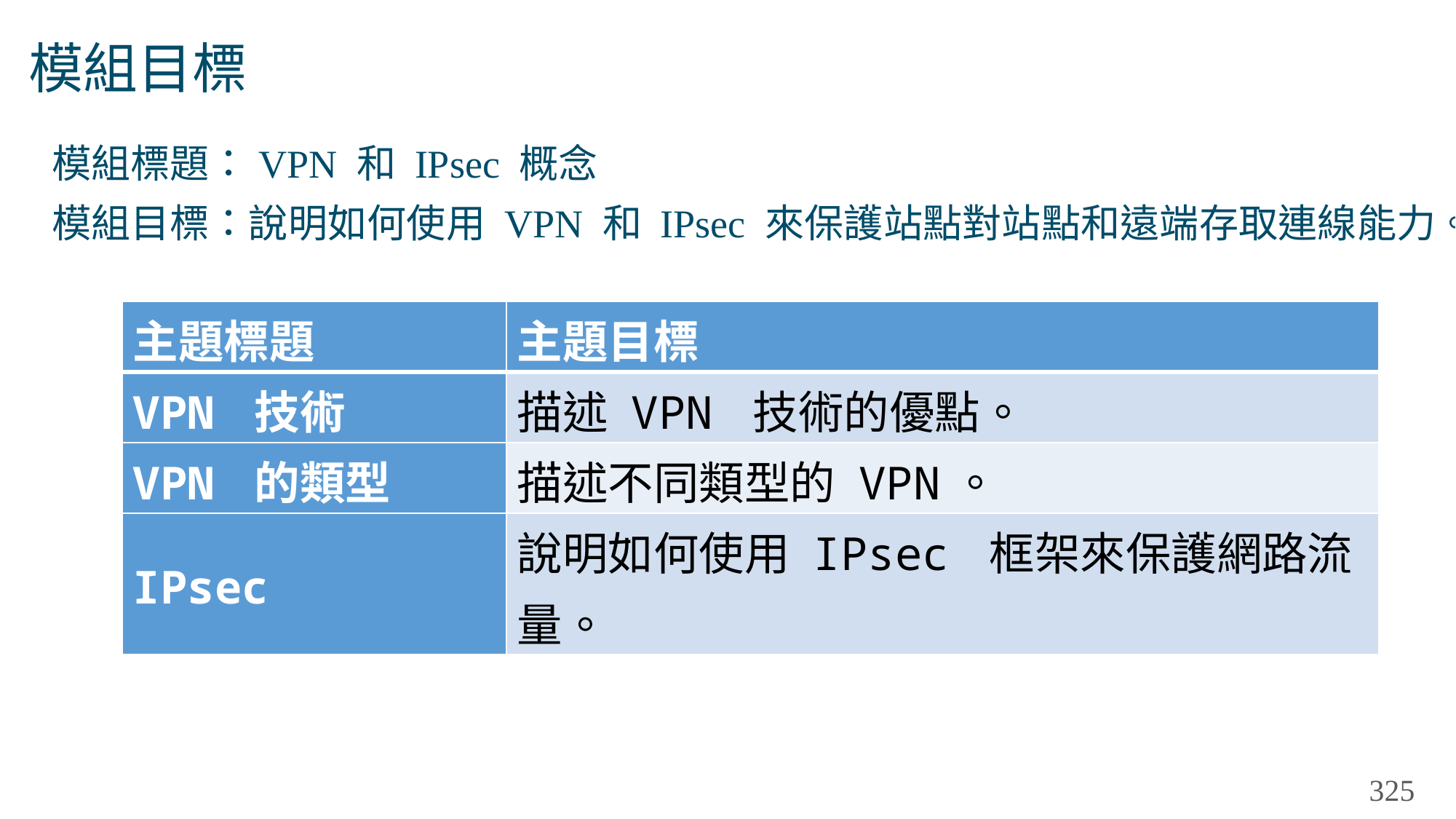

# 模組目標
模組標題：VPN 和 IPsec 概念
模組目標：說明如何使用 VPN 和 IPsec 來保護站點對站點和遠端存取連線能力。
| 主題標題 | 主題目標 |
| --- | --- |
| VPN 技術 | 描述 VPN 技術的優點。 |
| VPN 的類型 | 描述不同類型的 VPN。 |
| IPsec | 說明如何使用 IPsec 框架來保護網路流量。 |
325